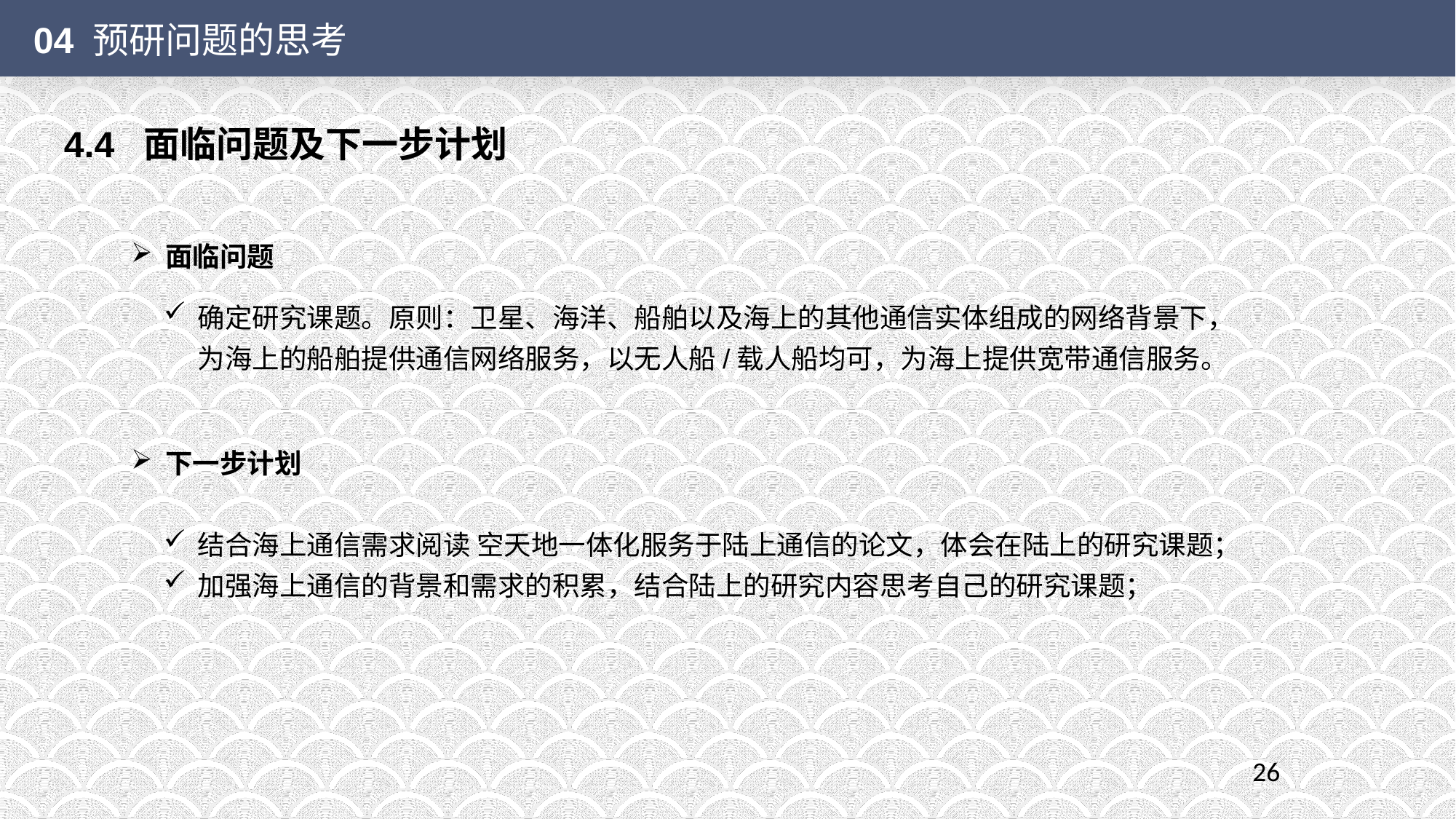

04 预研问题的思考
4.4  面临问题及下一步计划
面临问题

确定研究课题。原则：卫星、海洋、船舶以及海上的其他通信实体组成的网络背景下，为海上的船舶提供通信网络服务，以无人船/载人船均可，为海上提供宽带通信服务。
下一步计划
结合海上通信需求阅读 空天地一体化服务于陆上通信的论文，体会在陆上的研究课题；
加强海上通信的背景和需求的积累，结合陆上的研究内容思考自己的研究课题；
26